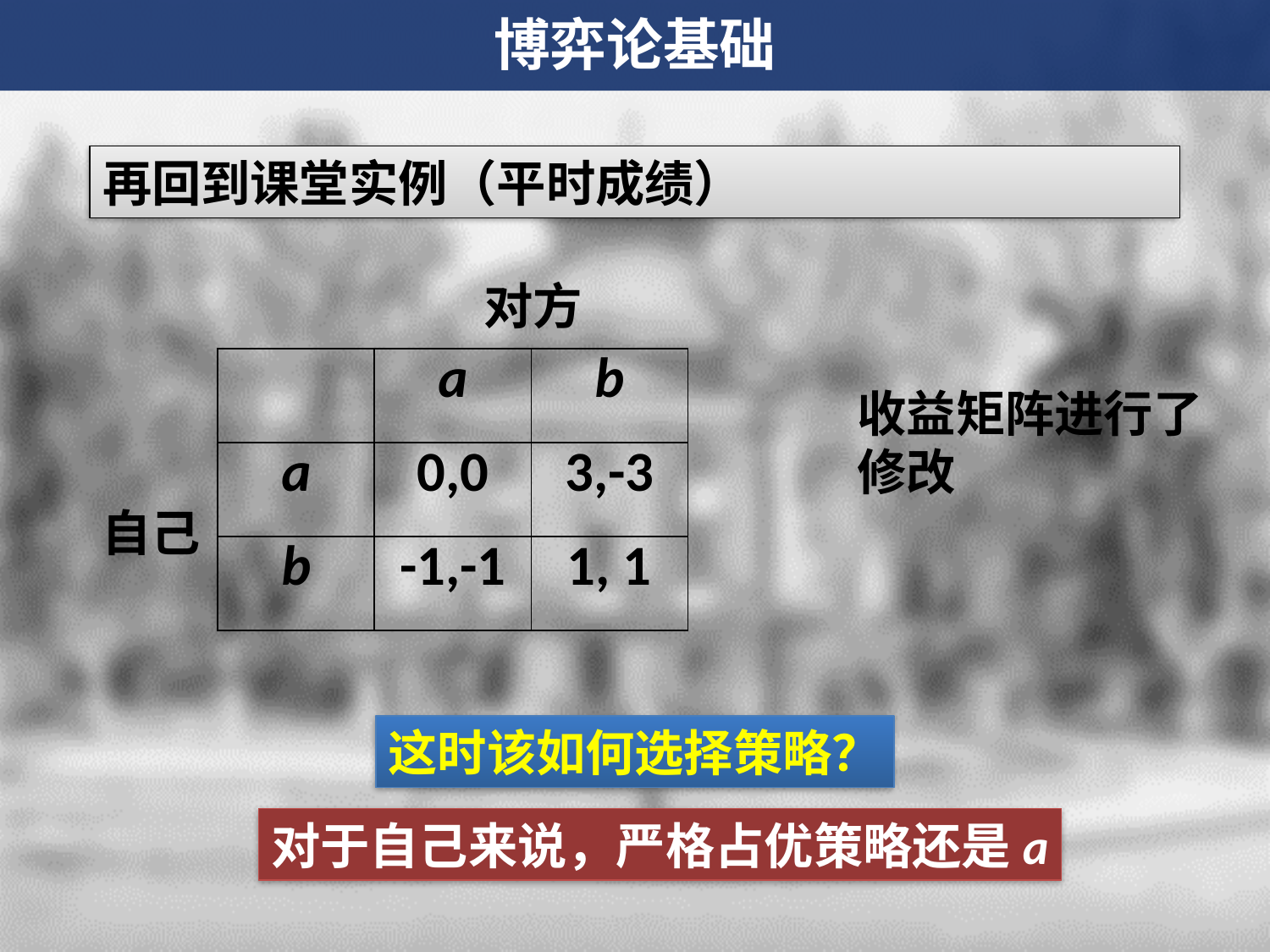

博弈论基础
再回到课堂实例（平时成绩）
对方
|  | a | b |
| --- | --- | --- |
| a | 0,0 | 3,-3 |
| b | -1,-1 | 1, 1 |
收益矩阵进行了修改
自己
这时该如何选择策略？
对于自己来说，严格占优策略还是a